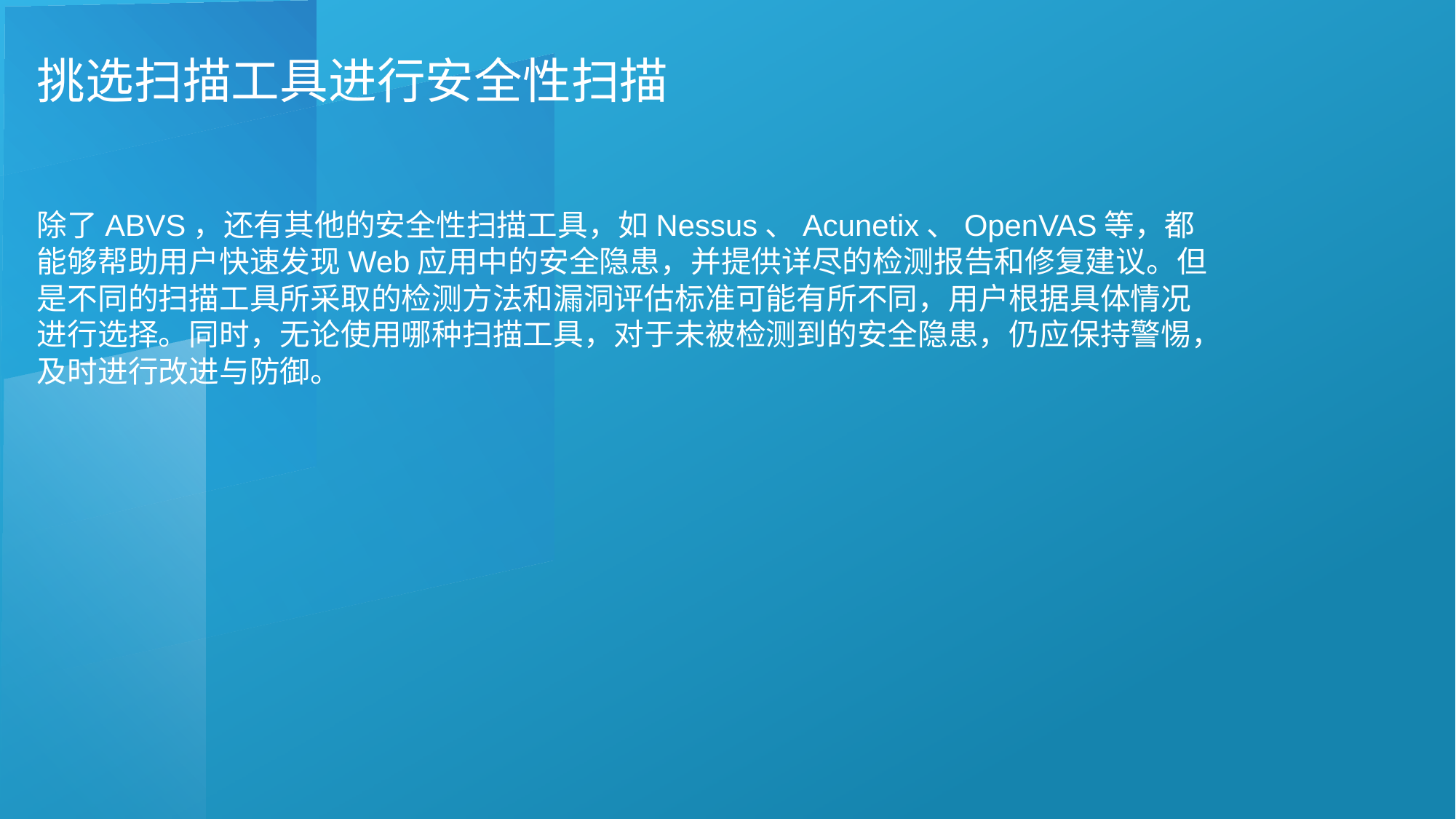

挑选扫描工具进行安全性扫描
除了ABVS，还有其他的安全性扫描工具，如Nessus、Acunetix、OpenVAS等，都能够帮助用户快速发现Web应用中的安全隐患，并提供详尽的检测报告和修复建议。但是不同的扫描工具所采取的检测方法和漏洞评估标准可能有所不同，用户根据具体情况进行选择。同时，无论使用哪种扫描工具，对于未被检测到的安全隐患，仍应保持警惕，及时进行改进与防御。